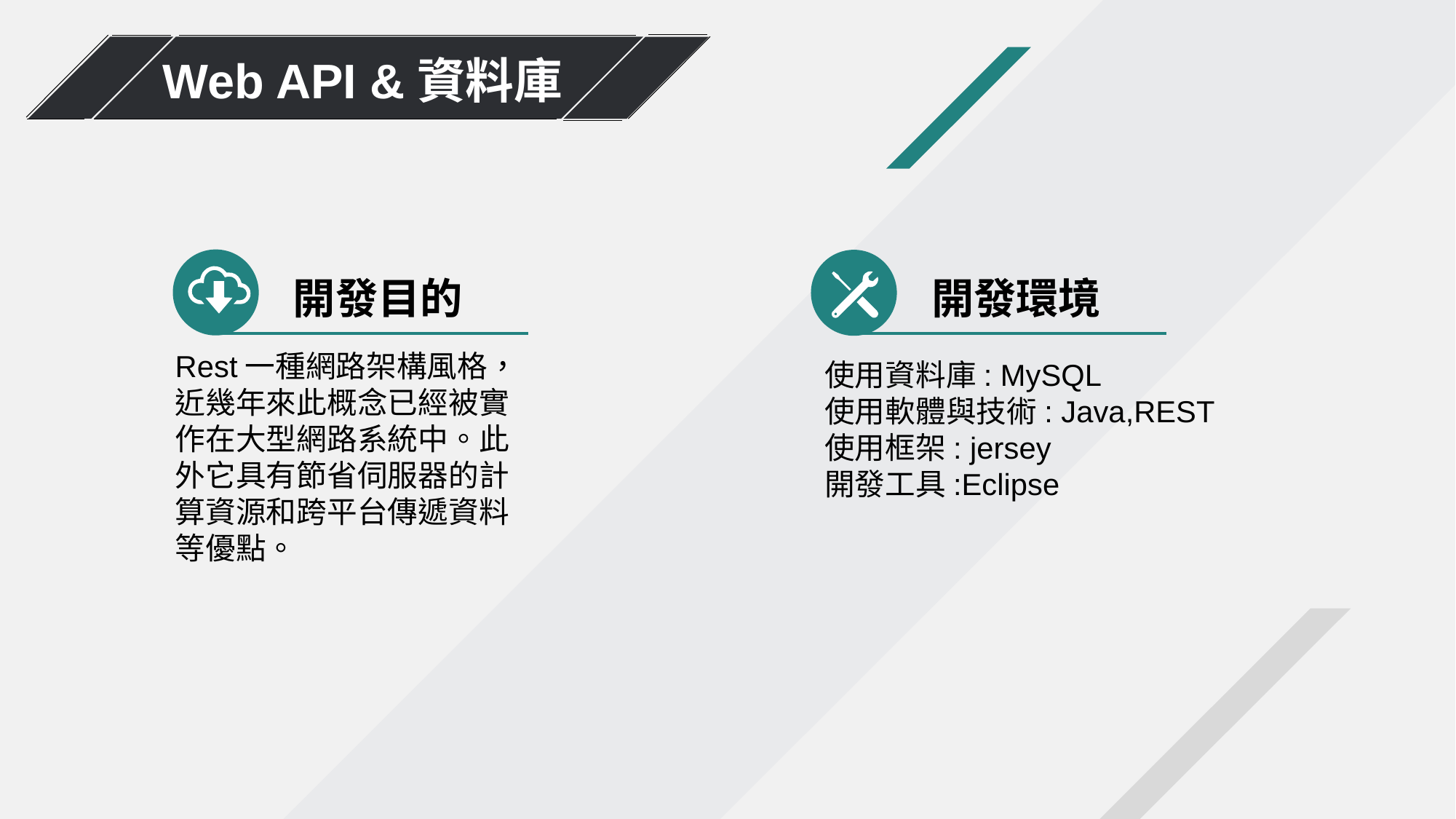

Web API &資料庫

開發目的

開發環境

Rest一種網路架構風格，近幾年來此概念已經被實作在大型網路系統中。此外它具有節省伺服器的計算資源和跨平台傳遞資料等優點。
使用資料庫: MySQL
使用軟體與技術: Java,REST
使用框架: jersey
開發工具:Eclipse